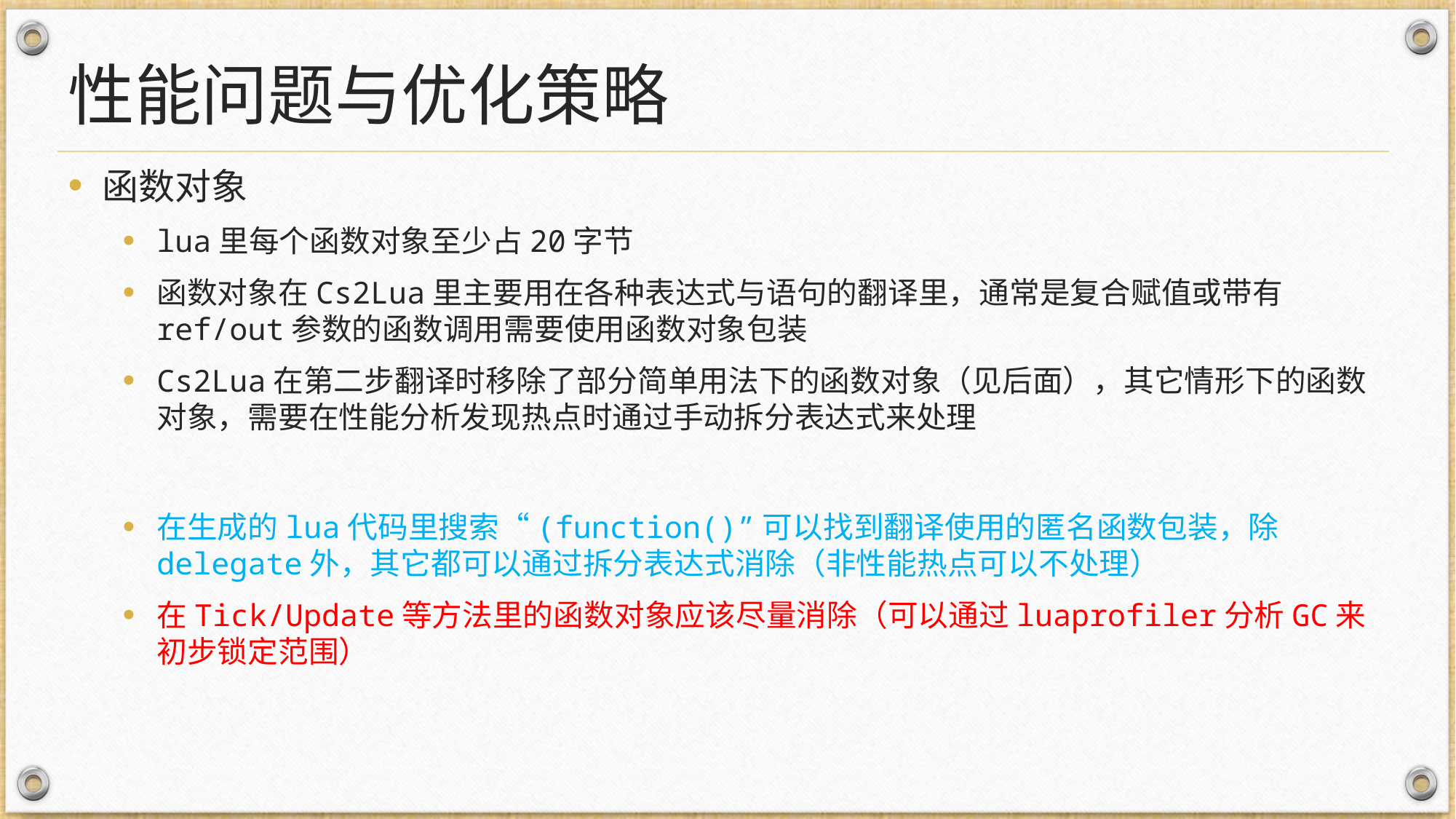

# 性能问题与优化策略
函数对象
lua里每个函数对象至少占20字节
函数对象在Cs2Lua里主要用在各种表达式与语句的翻译里，通常是复合赋值或带有ref/out参数的函数调用需要使用函数对象包装
Cs2Lua在第二步翻译时移除了部分简单用法下的函数对象（见后面），其它情形下的函数对象，需要在性能分析发现热点时通过手动拆分表达式来处理

在生成的lua代码里搜索“(function()”可以找到翻译使用的匿名函数包装，除delegate外，其它都可以通过拆分表达式消除（非性能热点可以不处理）
在Tick/Update等方法里的函数对象应该尽量消除（可以通过luaprofiler分析GC来初步锁定范围）